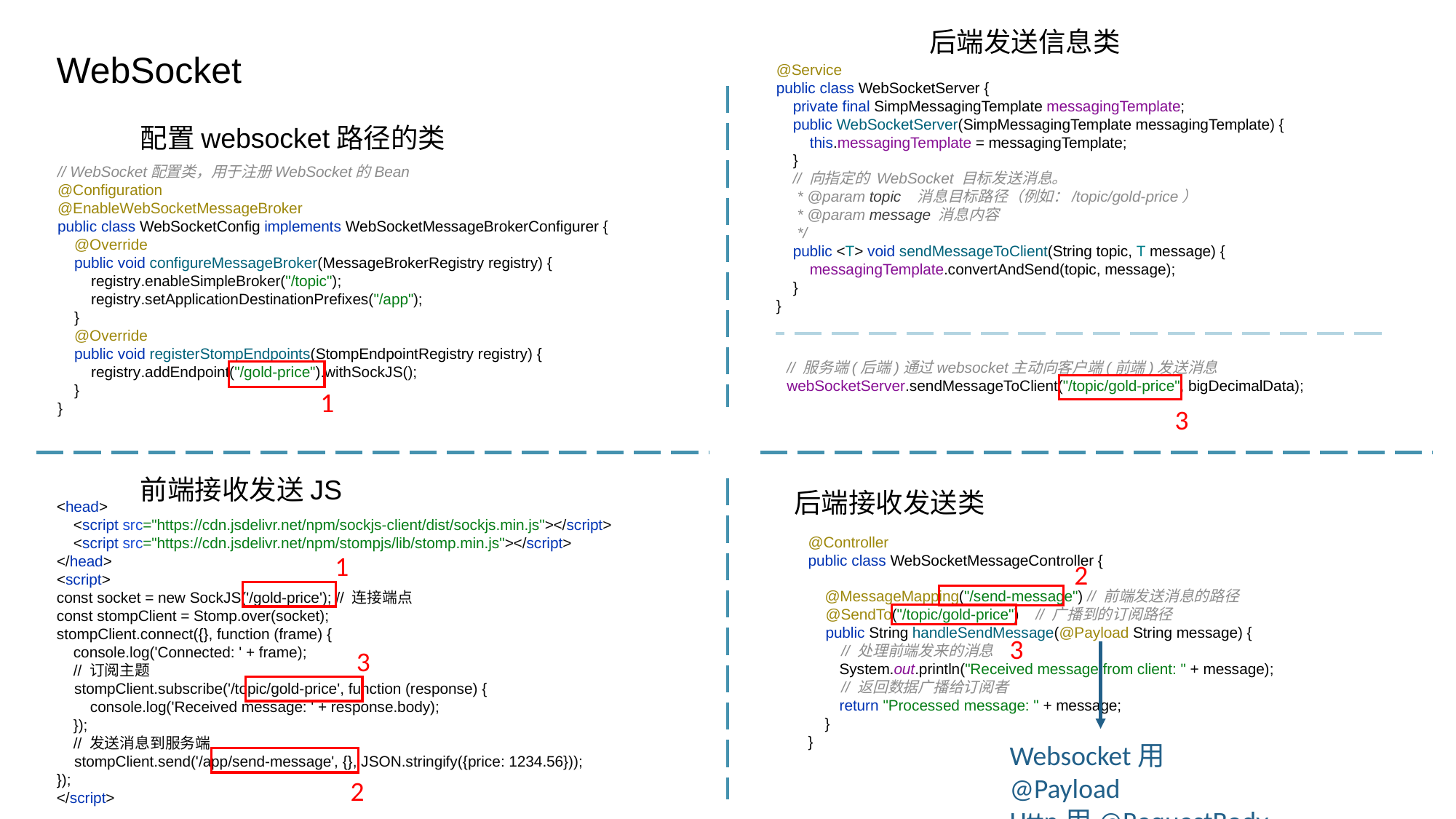

WebSocket
后端发送信息类
@Service
public class WebSocketServer {
    private final SimpMessagingTemplate messagingTemplate;
    public WebSocketServer(SimpMessagingTemplate messagingTemplate) {
        this.messagingTemplate = messagingTemplate;
    }
    // 向指定的 WebSocket 目标发送消息。
     * @param topic   消息目标路径（例如：/topic/gold-price）
     * @param message 消息内容
     */
    public <T> void sendMessageToClient(String topic, T message) {
        messagingTemplate.convertAndSend(topic, message);
    }
}
配置websocket路径的类
// WebSocket配置类，用于注册WebSocket的Bean
@Configuration
@EnableWebSocketMessageBroker
public class WebSocketConfig implements WebSocketMessageBrokerConfigurer {
    @Override
    public void configureMessageBroker(MessageBrokerRegistry registry) {
        registry.enableSimpleBroker("/topic");
        registry.setApplicationDestinationPrefixes("/app");
    }
    @Override
    public void registerStompEndpoints(StompEndpointRegistry registry) {
        registry.addEndpoint("/gold-price").withSockJS();
    }
}

1
// 服务端(后端)通过websocket主动向客户端(前端)发送消息
webSocketServer.sendMessageToClient("/topic/gold-price", bigDecimalData);

3
前端接收发送JS
后端接收发送类
<head>
    <script src="https://cdn.jsdelivr.net/npm/sockjs-client/dist/sockjs.min.js"></script>
    <script src="https://cdn.jsdelivr.net/npm/stompjs/lib/stomp.min.js"></script>
</head>
<script>
const socket = new SockJS('/gold-price'); // 连接端点
const stompClient = Stomp.over(socket);
stompClient.connect({}, function (frame) {
    console.log('Connected: ' + frame);
    // 订阅主题
    stompClient.subscribe('/topic/gold-price', function (response) {
        console.log('Received message: ' + response.body);
    });
    // 发送消息到服务端
    stompClient.send('/app/send-message', {}, JSON.stringify({price: 1234.56}));
});
</script>
1

3

2
@Controller
public class WebSocketMessageController {
    @MessageMapping("/send-message") // 前端发送消息的路径
    @SendTo("/topic/gold-price")    // 广播到的订阅路径
    public String handleSendMessage(@Payload String message) {
        // 处理前端发来的消息
        System.out.println("Received message from client: " + message);
        // 返回数据广播给订阅者
        return "Processed message: " + message;
    }
}
2

3
Websocket用@Payload
Http用@RequestBody